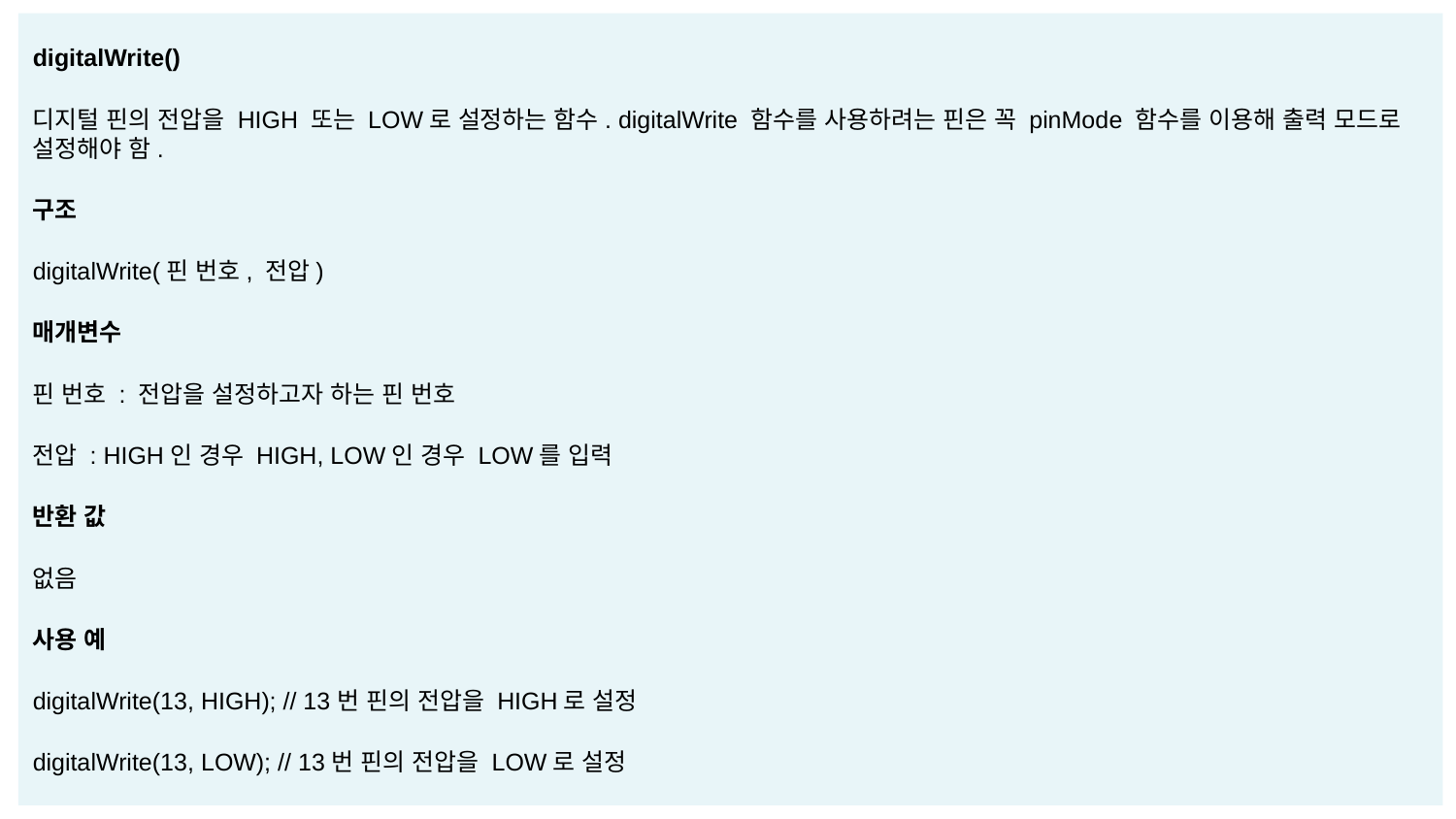

digitalWrite()
디지털 핀의 전압을 HIGH 또는 LOW로 설정하는 함수. digitalWrite 함수를 사용하려는 핀은 꼭 pinMode 함수를 이용해 출력 모드로 설정해야 함.
구조
digitalWrite(핀 번호, 전압)
매개변수
핀 번호 : 전압을 설정하고자 하는 핀 번호
전압 : HIGH인 경우 HIGH, LOW인 경우 LOW를 입력
반환 값
없음
사용 예
digitalWrite(13, HIGH); // 13번 핀의 전압을 HIGH로 설정
digitalWrite(13, LOW); // 13번 핀의 전압을 LOW로 설정